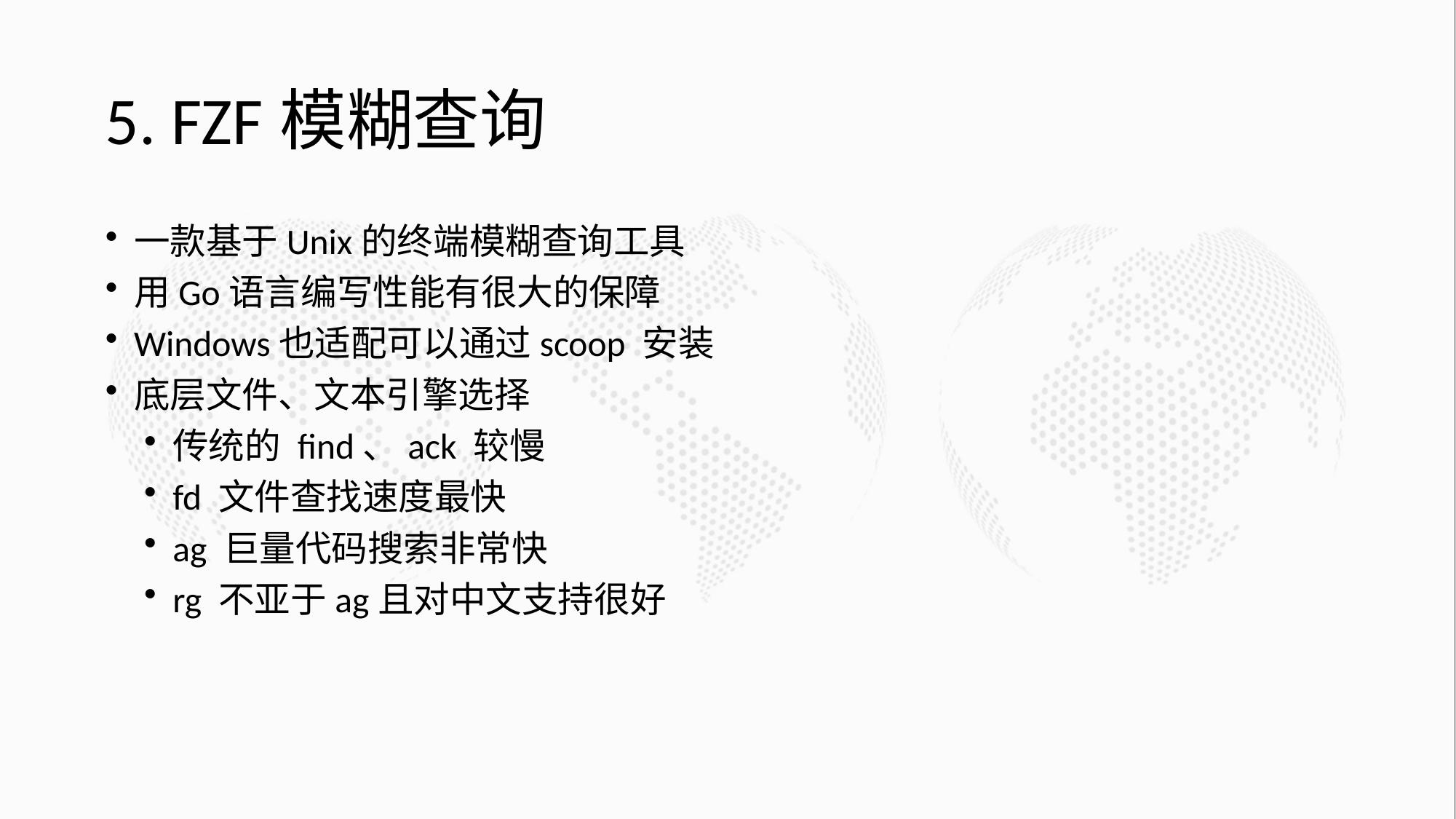

# 5. FZF模糊查询
一款基于Unix的终端模糊查询工具
用Go语言编写性能有很大的保障
Windows也适配可以通过scoop 安装
底层文件、文本引擎选择
传统的 find、ack 较慢
fd 文件查找速度最快
ag 巨量代码搜索非常快
rg 不亚于ag且对中文支持很好